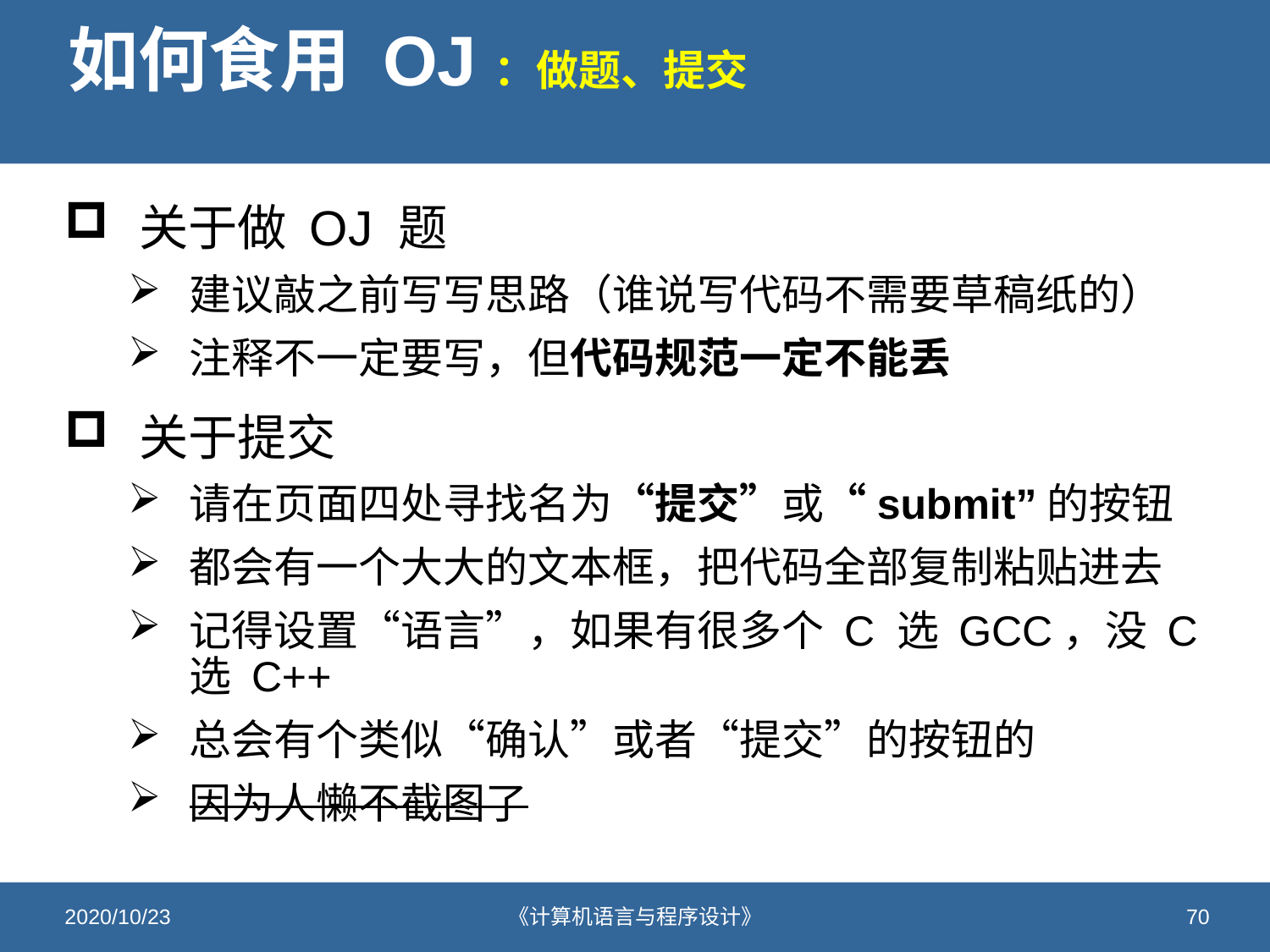

# 如何食用 OJ：做题、提交
关于做 OJ 题
建议敲之前写写思路（谁说写代码不需要草稿纸的）
注释不一定要写，但代码规范一定不能丢
关于提交
请在页面四处寻找名为“提交”或“submit”的按钮
都会有一个大大的文本框，把代码全部复制粘贴进去
记得设置“语言”，如果有很多个 C 选 GCC，没 C 选 C++
总会有个类似“确认”或者“提交”的按钮的
因为人懒不截图了
2020/10/23
《计算机语言与程序设计》
70